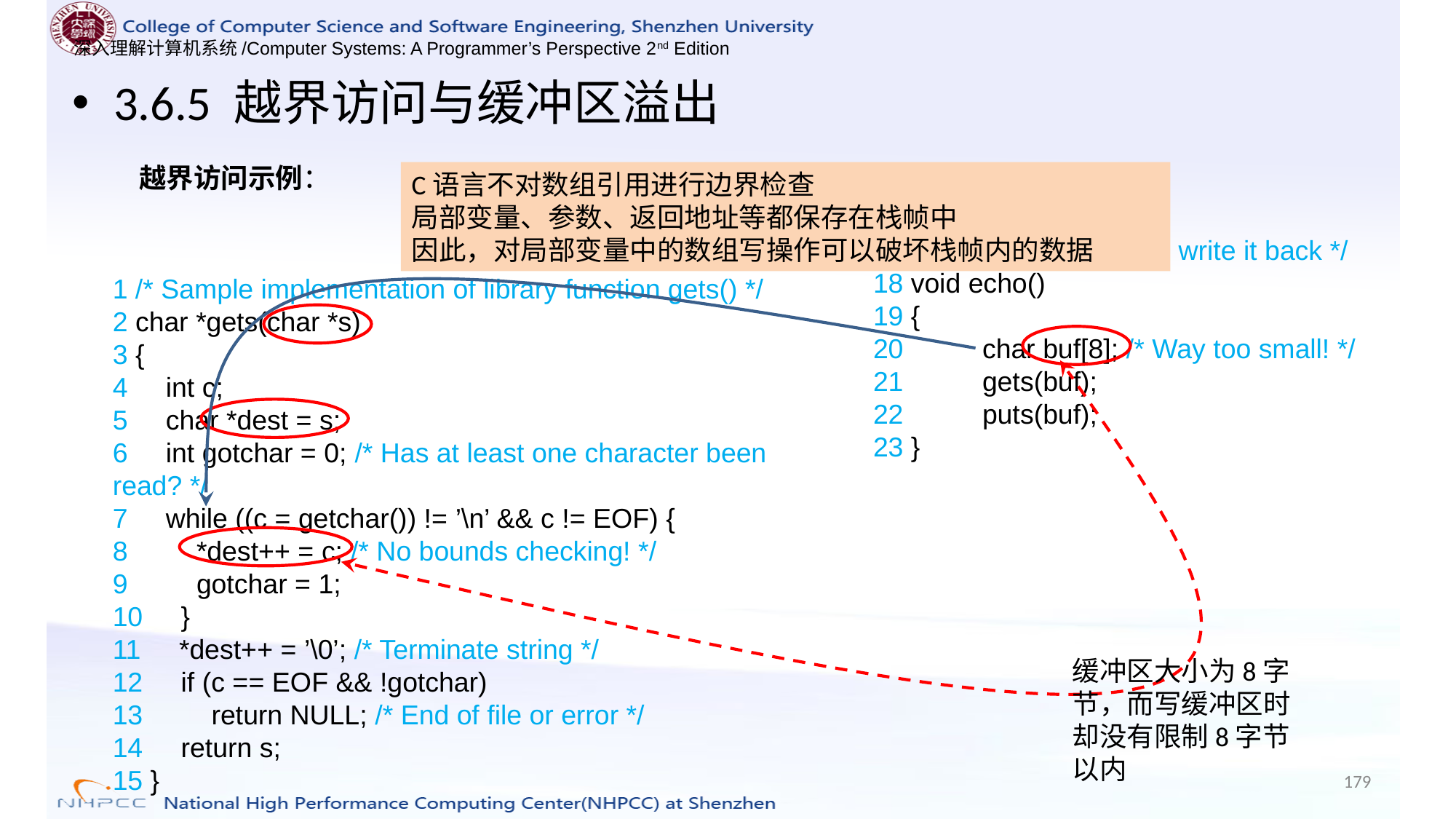

3.6.5 越界访问与缓冲区溢出

越界访问示例：
C语言不对数组引用进行边界检查
局部变量、参数、返回地址等都保存在栈帧中
因此，对局部变量中的数组写操作可以破坏栈帧内的数据
17 /* Read input line and write it back */
18 void echo()
19 {
20 	char buf[8]; /* Way too small! */
21 	gets(buf);
22 	puts(buf);
23 }
1 /* Sample implementation of library function gets() */
2 char *gets(char *s)
3 {
4     int c;
5     char *dest = s;
6     int gotchar = 0; /* Has at least one character been read? */
7     while ((c = getchar()) != ’\n’ && c != EOF) {
8         *dest++ = c; /* No bounds checking! */
9         gotchar = 1;
10     }
11     *dest++ = ’\0’; /* Terminate string */
12     if (c == EOF && !gotchar)
13         return NULL; /* End of file or error */
14     return s;
15 }

缓冲区大小为8字节，而写缓冲区时却没有限制8字节以内
179